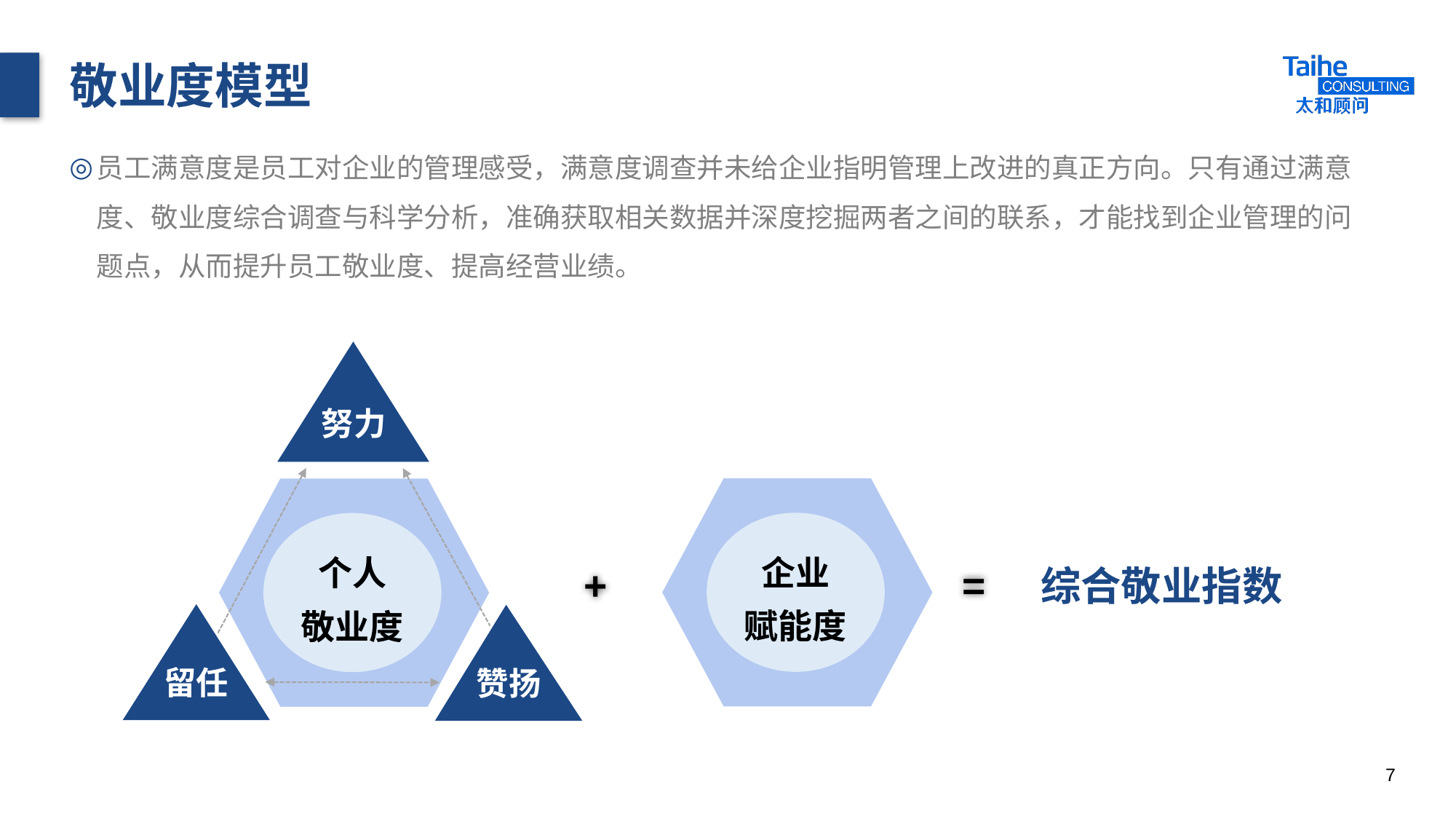

# 敬业度模型
员工满意度是员工对企业的管理感受，满意度调查并未给企业指明管理上改进的真正方向。只有通过满意度、敬业度综合调查与科学分析，准确获取相关数据并深度挖掘两者之间的联系，才能找到企业管理的问题点，从而提升员工敬业度、提高经营业绩。

努力

个人
敬业度

留任
赞扬

企业
赋能度
综合敬业指数
+
=
7